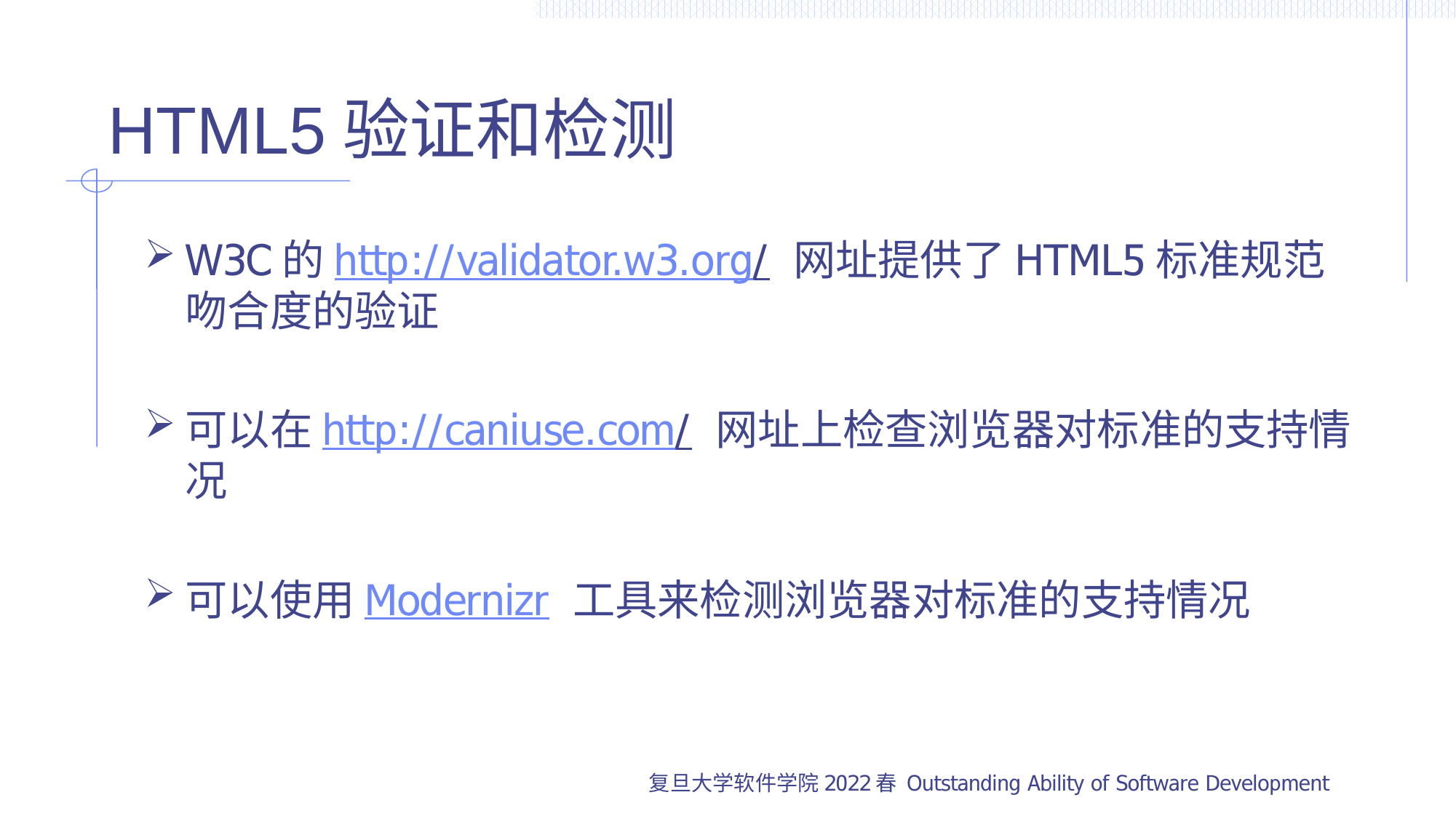

# HTML5验证和检测
W3C的http://validator.w3.org/ 网址提供了HTML5标准规范吻合度的验证

可以在http://caniuse.com/ 网址上检查浏览器对标准的支持情况

可以使用Modernizr 工具来检测浏览器对标准的支持情况